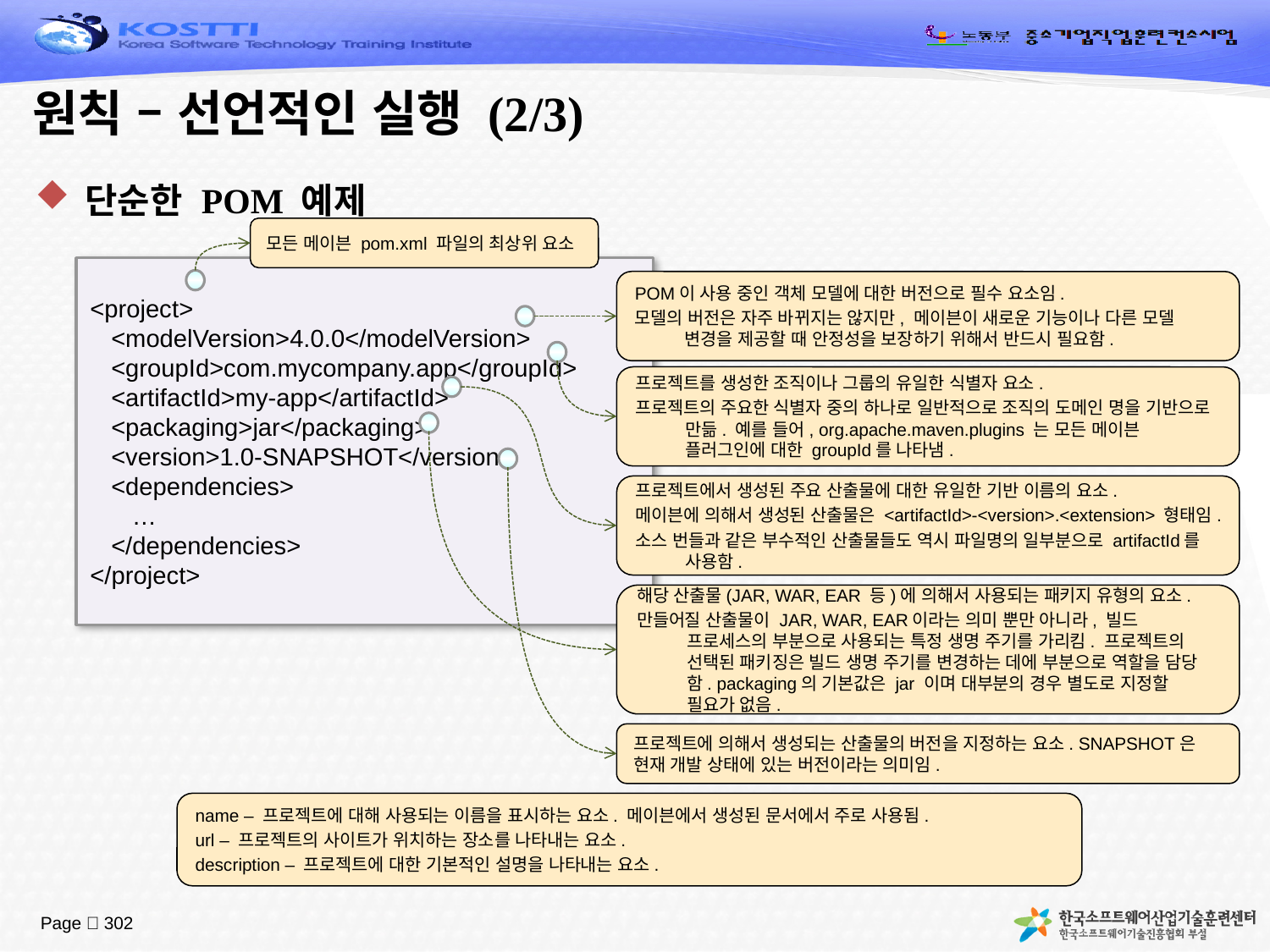

# 원칙 – 선언적인 실행 (2/3)
단순한 POM 예제
모든 메이븐 pom.xml 파일의 최상위 요소
<project>
   <modelVersion>4.0.0</modelVersion>
   <groupId>com.mycompany.app</groupId>
   <artifactId>my-app</artifactId>
   <packaging>jar</packaging>
   <version>1.0-SNAPSHOT</version>
   <dependencies>
      …
   </dependencies>
</project>

POM이 사용 중인 객체 모델에 대한 버전으로 필수 요소임.
모델의 버전은 자주 바뀌지는 않지만, 메이븐이 새로운 기능이나 다른 모델 변경을 제공할 때 안정성을 보장하기 위해서 반드시 필요함.

프로젝트를 생성한 조직이나 그룹의 유일한 식별자 요소.
프로젝트의 주요한 식별자 중의 하나로 일반적으로 조직의 도메인 명을 기반으로 만듦. 예를 들어, org.apache.maven.plugins 는 모든 메이븐 플러그인에 대한 groupId를 나타냄.

프로젝트에서 생성된 주요 산출물에 대한 유일한 기반 이름의 요소.
메이븐에 의해서 생성된 산출물은 <artifactId>-<version>.<extension> 형태임.
소스 번들과 같은 부수적인 산출물들도 역시 파일명의 일부분으로 artifactId를 사용함.
해당 산출물(JAR, WAR, EAR 등)에 의해서 사용되는 패키지 유형의 요소.
만들어질 산출물이 JAR, WAR, EAR이라는 의미 뿐만 아니라, 빌드 프로세스의 부분으로 사용되는 특정 생명 주기를 가리킴. 프로젝트의 선택된 패키징은 빌드 생명 주기를 변경하는 데에 부분으로 역할을 담당함. packaging의 기본값은 jar 이며 대부분의 경우 별도로 지정할 필요가 없음.
프로젝트에 의해서 생성되는 산출물의 버전을 지정하는 요소. SNAPSHOT은 현재 개발 상태에 있는 버전이라는 의미임.
name – 프로젝트에 대해 사용되는 이름을 표시하는 요소. 메이븐에서 생성된 문서에서 주로 사용됨.
url – 프로젝트의 사이트가 위치하는 장소를 나타내는 요소.
description – 프로젝트에 대한 기본적인 설명을 나타내는 요소.